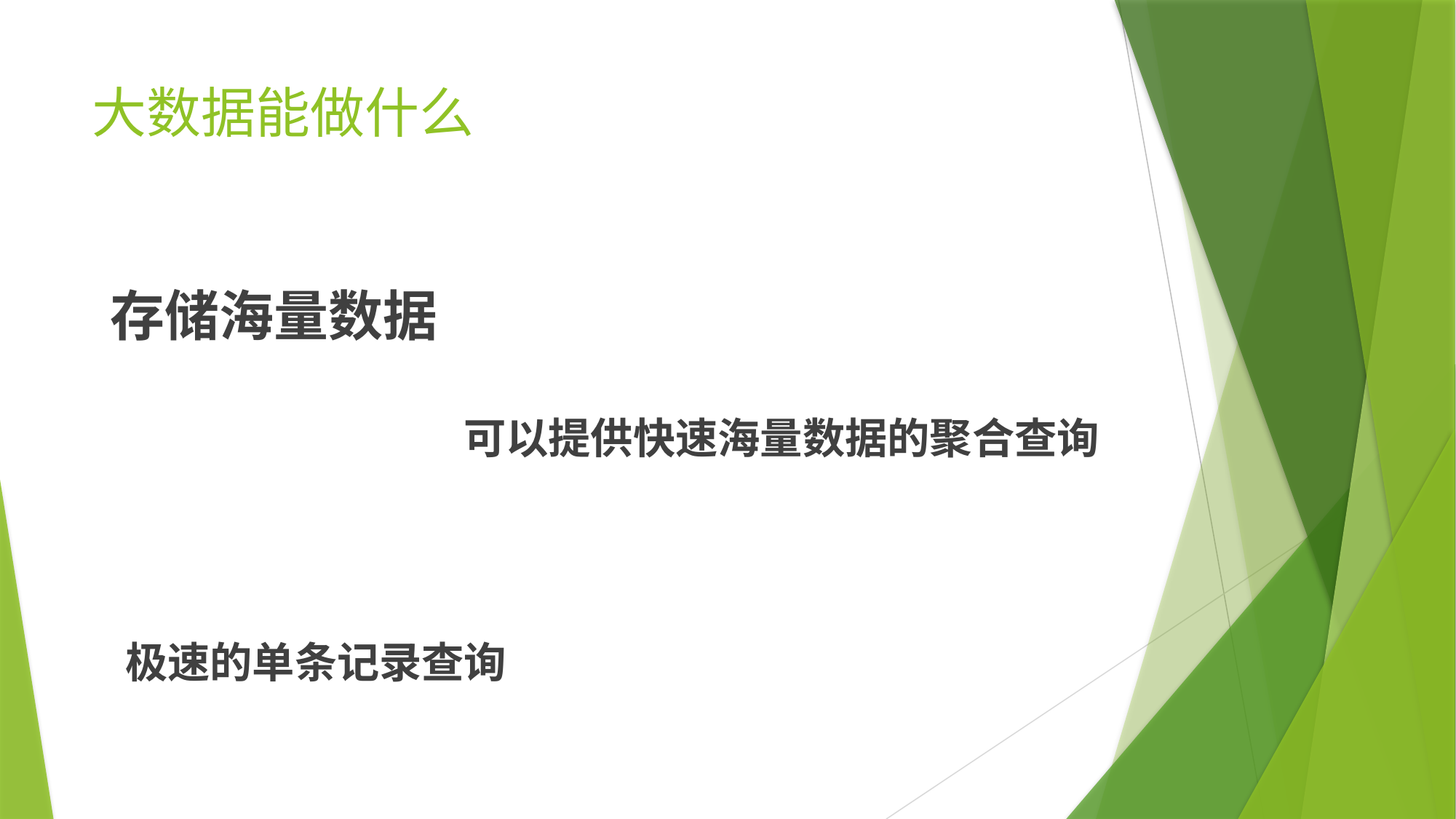

# 大数据能做什么
存储海量数据

可以提供快速海量数据的聚合查询

极速的单条记录查询